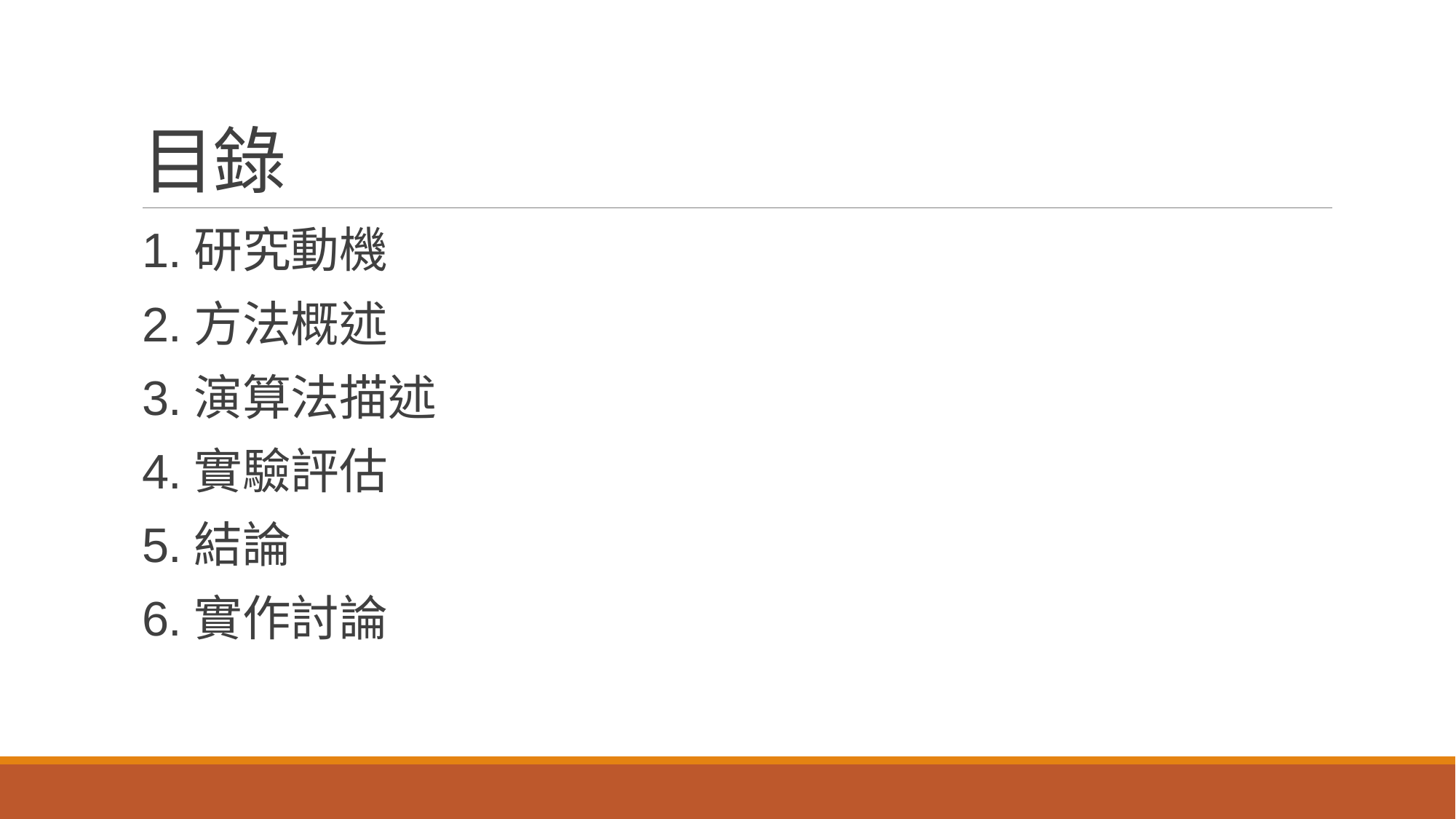

# 目錄
1.研究動機
2.方法概述
3.演算法描述
4.實驗評估
5.結論
6.實作討論